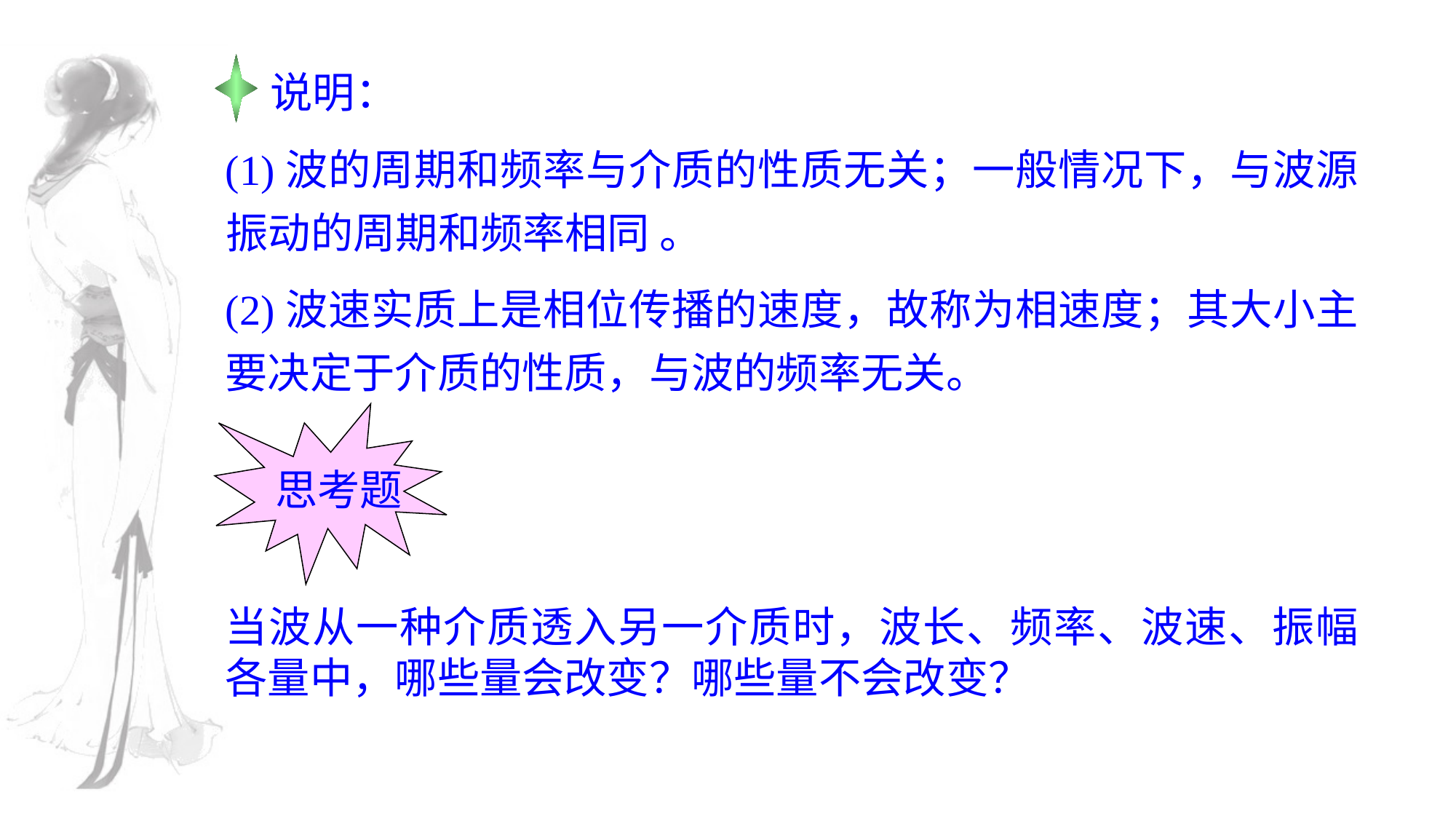

说明：

(1)波的周期和频率与介质的性质无关；一般情况下，与波源振动的周期和频率相同 。
(2)波速实质上是相位传播的速度，故称为相速度；其大小主要决定于介质的性质，与波的频率无关。
思考题
当波从一种介质透入另一介质时，波长、频率、波速、振幅各量中，哪些量会改变？哪些量不会改变？